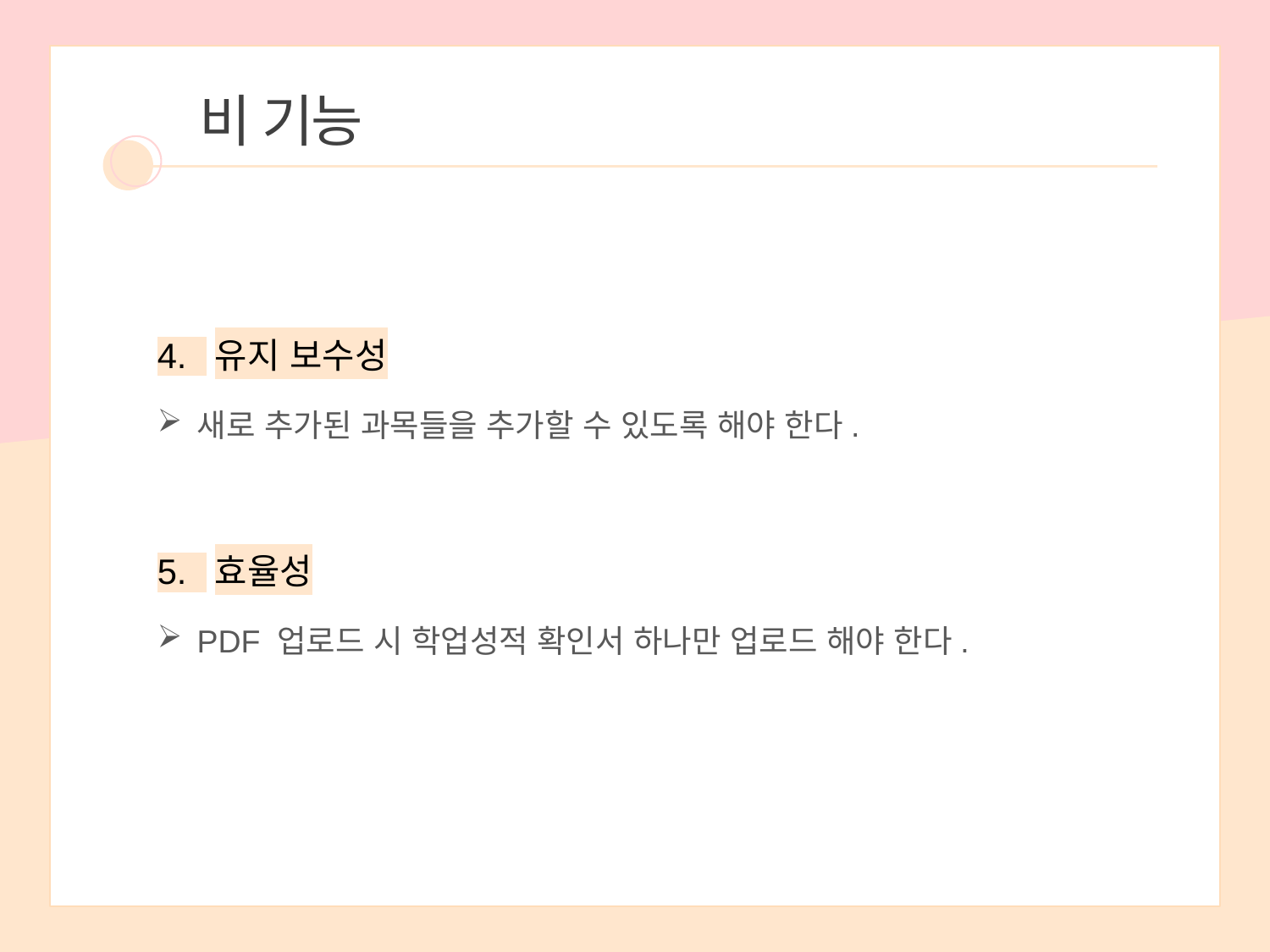

비 기능
4.  유지 보수성
새로 추가된 과목들을 추가할 수 있도록 해야 한다.

5.  효율성
PDF 업로드 시 학업성적 확인서 하나만 업로드 해야 한다.